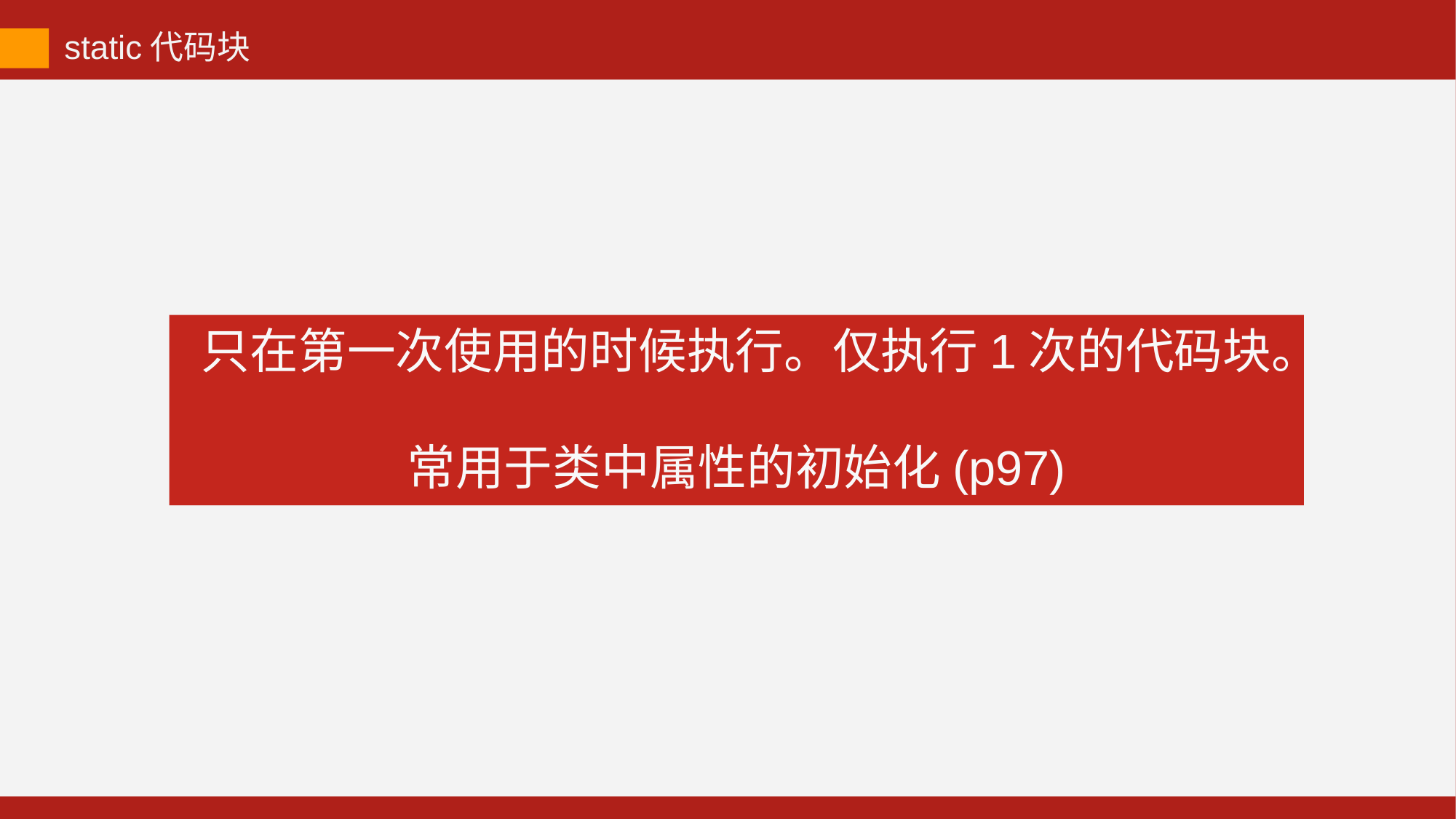

static代码块

只在第一次使用的时候执行。仅执行1次的代码块。

常用于类中属性的初始化(p97)